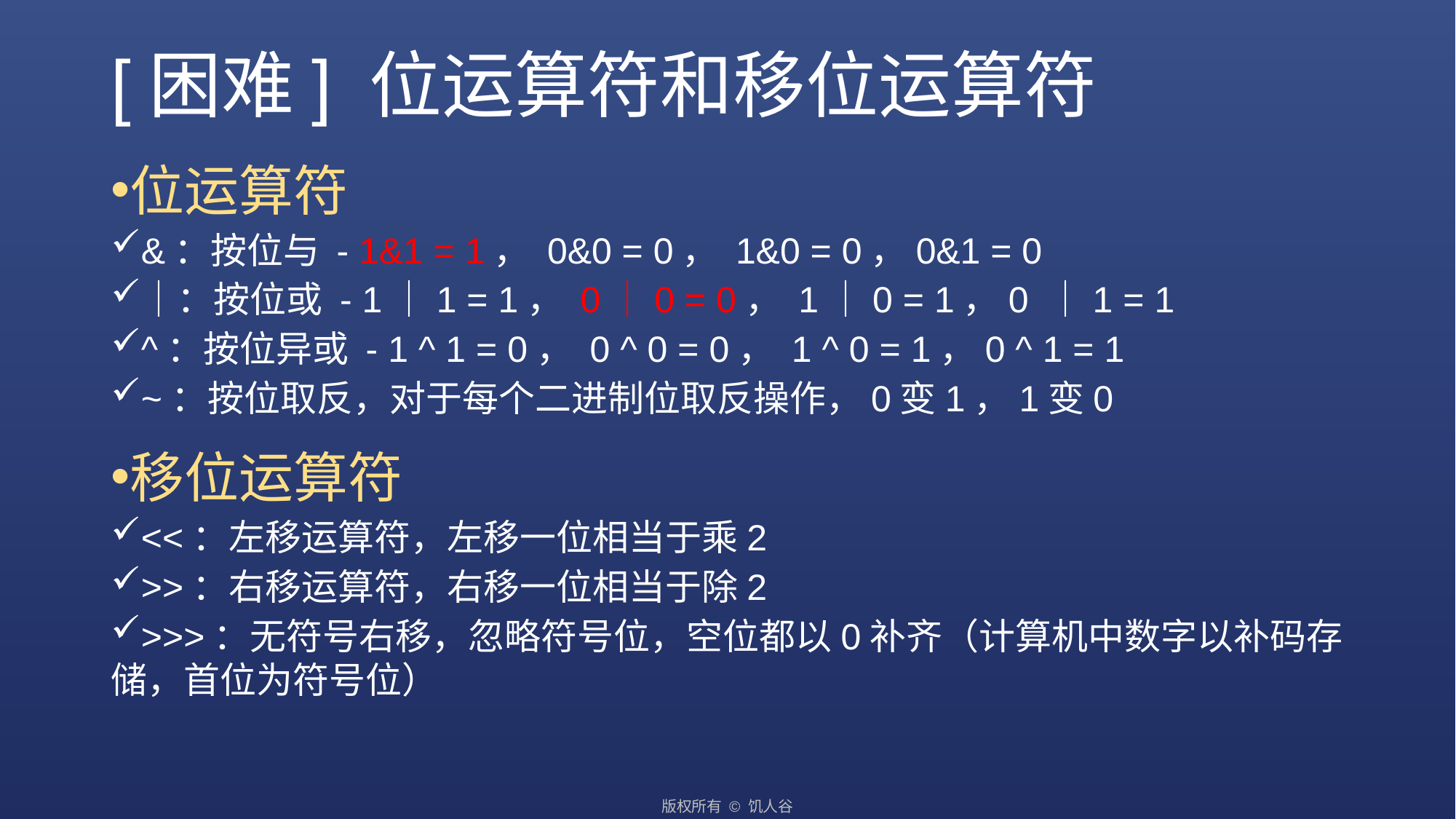

# [困难] 位运算符和移位运算符
位运算符
&：按位与 - 1&1 = 1， 0&0 = 0， 1&0 = 0，0&1 = 0
｜：按位或 - 1｜1 = 1， 0｜0 = 0， 1｜0 = 1，0 ｜1 = 1
^：按位异或 - 1 ^ 1 = 0， 0 ^ 0 = 0， 1 ^ 0 = 1，0 ^ 1 = 1
~：按位取反，对于每个二进制位取反操作，0变1，1变0
移位运算符
<<：左移运算符，左移一位相当于乘2
>>：右移运算符，右移一位相当于除2
>>>：无符号右移，忽略符号位，空位都以0补齐（计算机中数字以补码存储，首位为符号位）